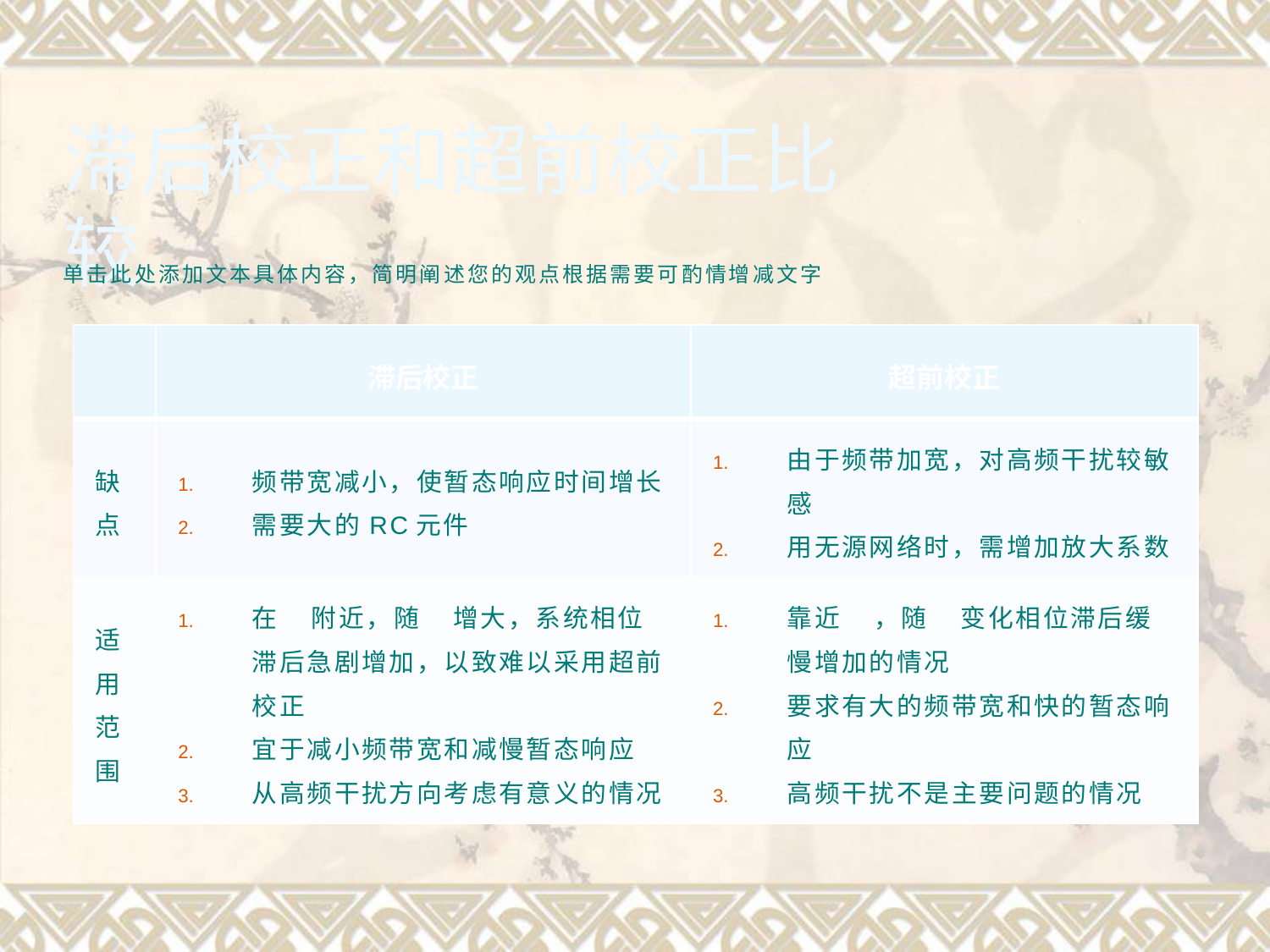

# 滞后校正和超前校正比较
单击此处添加文本具体内容，简明阐述您的观点根据需要可酌情增减文字
|  | 滞后校正 | 超前校正 |
| --- | --- | --- |
| 缺点 | 频带宽减小，使暂态响应时间增长 需要大的RC元件 | 由于频带加宽，对高频干扰较敏感 用无源网络时，需增加放大系数 |
| 适用范围 | 在 附近，随 增大，系统相位滞后急剧增加，以致难以采用超前校正 宜于减小频带宽和减慢暂态响应 从高频干扰方向考虑有意义的情况 | 靠近 ，随 变化相位滞后缓慢增加的情况 要求有大的频带宽和快的暂态响应 高频干扰不是主要问题的情况 |
49